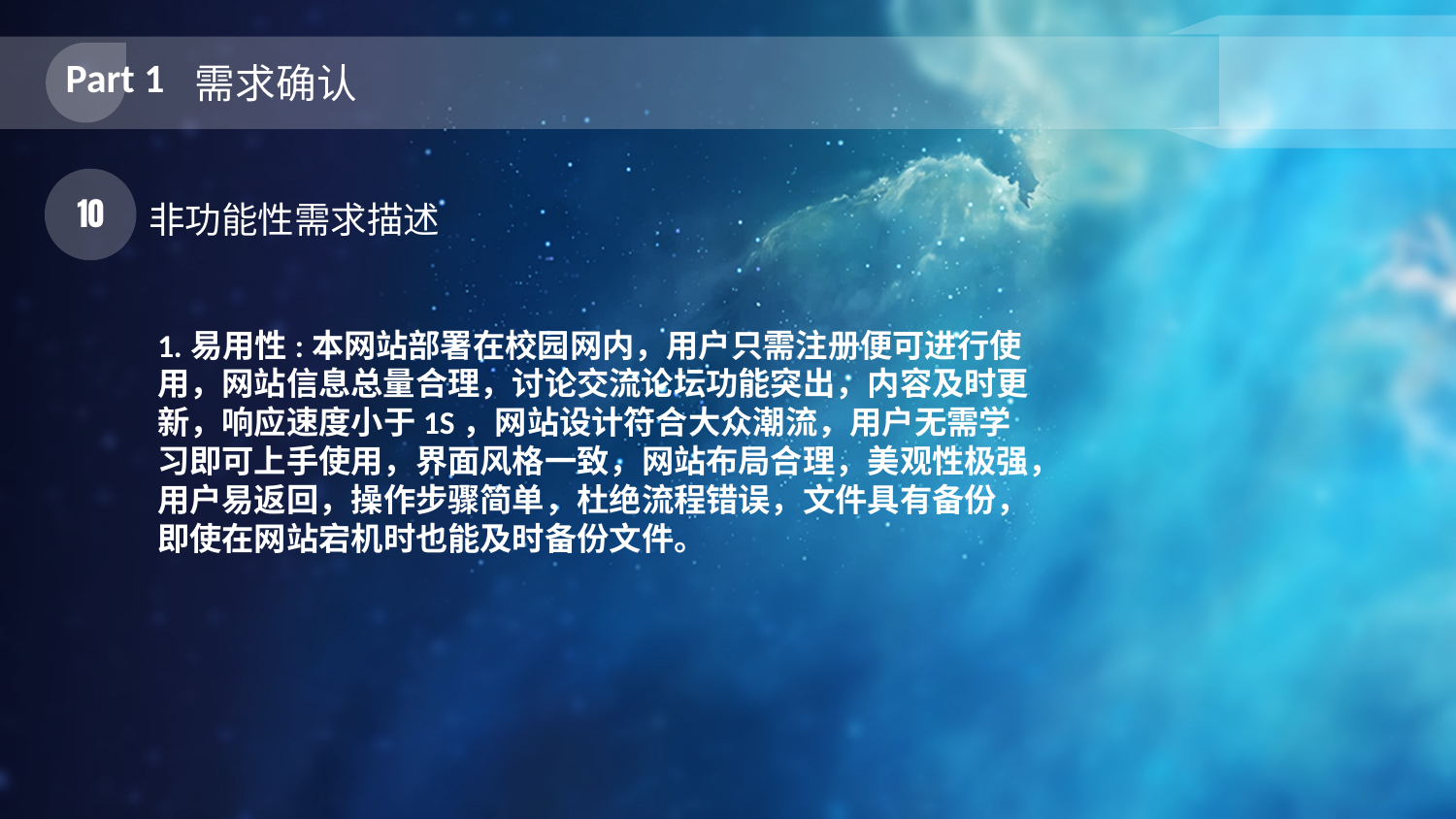

Part 1
需求确认
10
非功能性需求描述
1.易用性:本网站部署在校园网内，用户只需注册便可进行使用，网站信息总量合理，讨论交流论坛功能突出，内容及时更新，响应速度小于1S，网站设计符合大众潮流，用户无需学习即可上手使用，界面风格一致，网站布局合理，美观性极强，用户易返回，操作步骤简单，杜绝流程错误，文件具有备份，即使在网站宕机时也能及时备份文件。